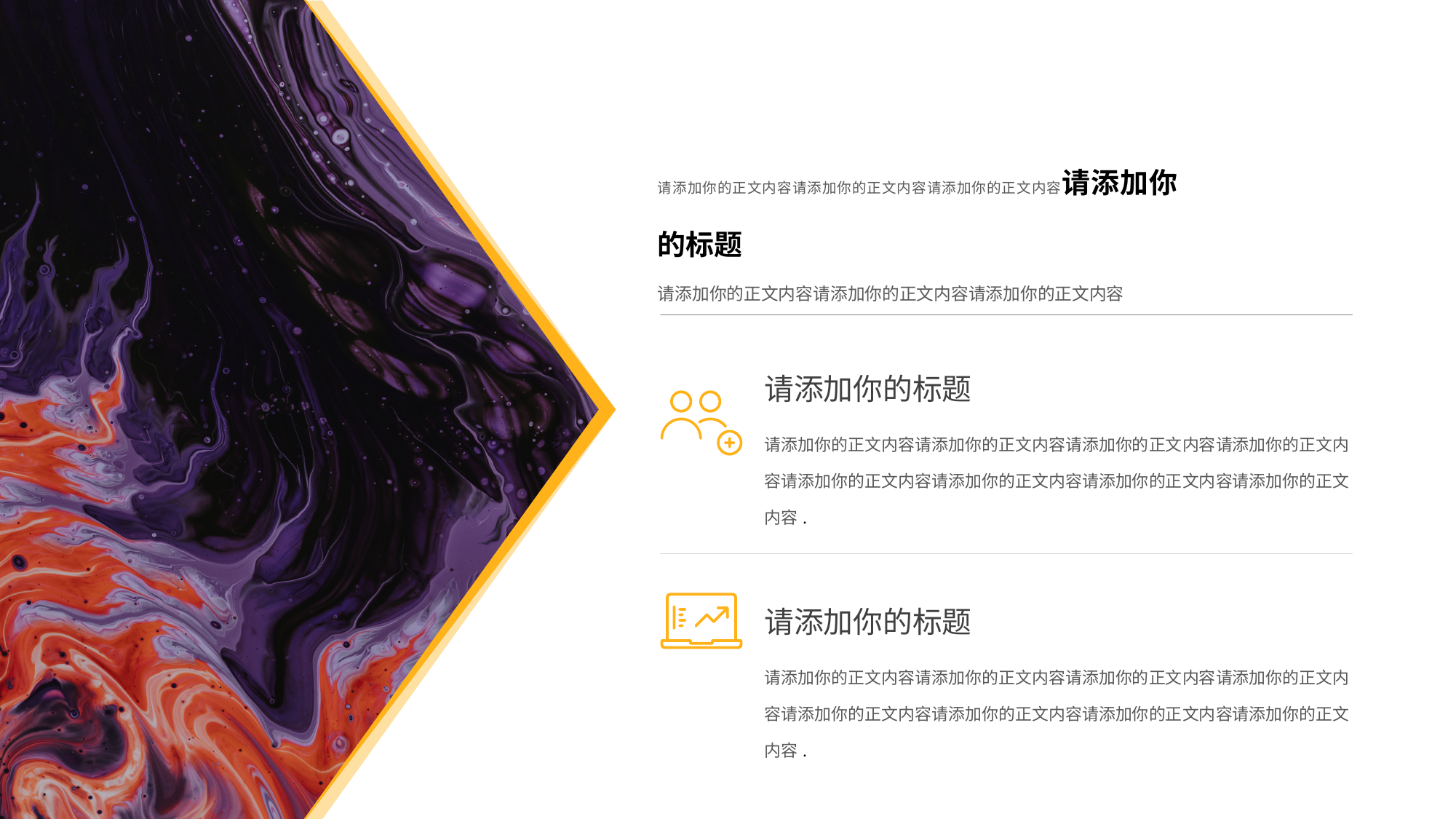

请添加你的正文内容请添加你的正文内容请添加你的正文内容请添加你的标题
请添加你的正文内容请添加你的正文内容请添加你的正文内容
请添加你的标题

请添加你的正文内容请添加你的正文内容请添加你的正文内容请添加你的正文内容请添加你的正文内容请添加你的正文内容请添加你的正文内容请添加你的正文内容.

请添加你的标题
请添加你的正文内容请添加你的正文内容请添加你的正文内容请添加你的正文内容请添加你的正文内容请添加你的正文内容请添加你的正文内容请添加你的正文内容.